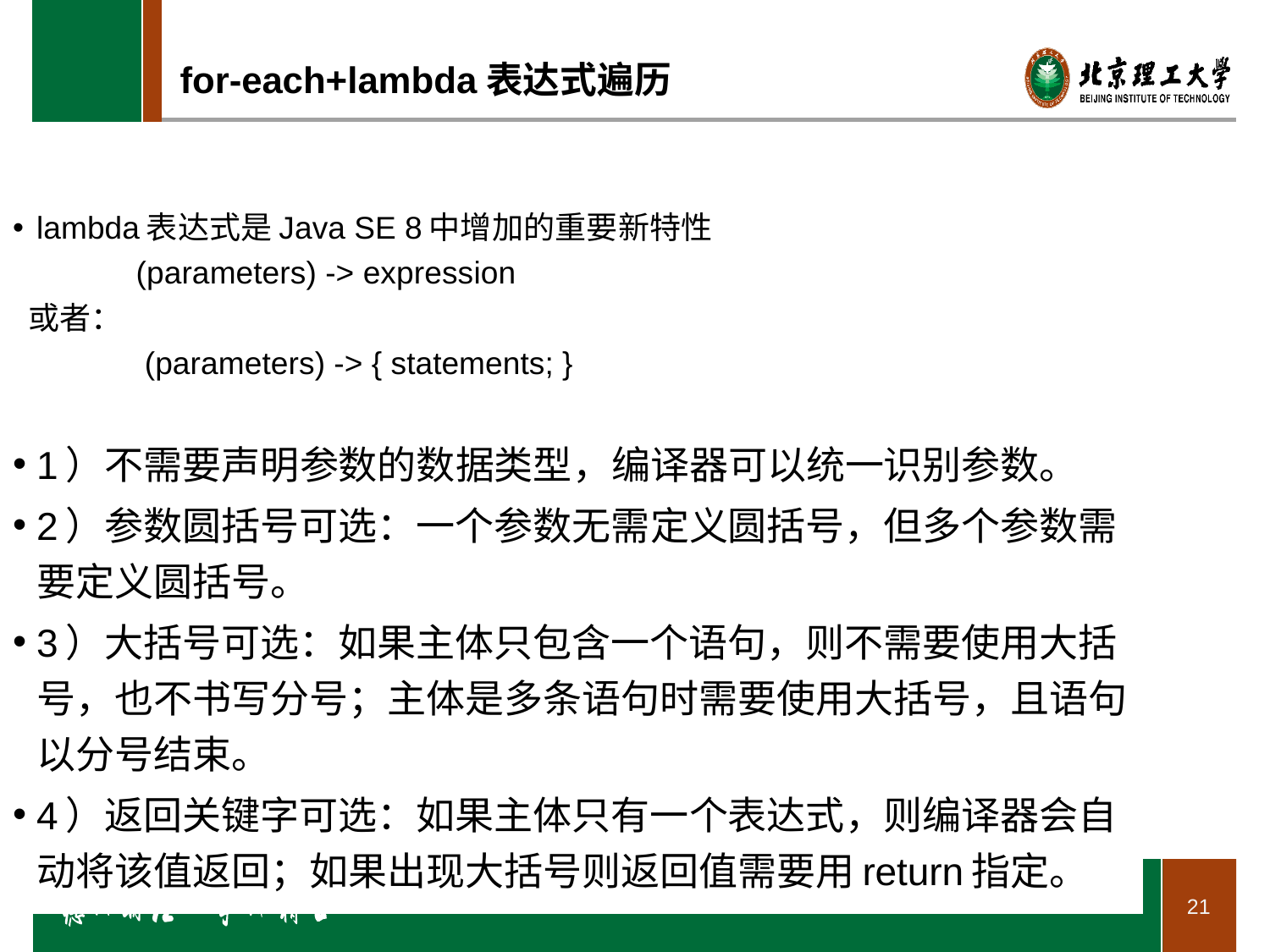

# for-each+lambda表达式遍历
lambda表达式是Java SE 8中增加的重要新特性
	(parameters) -> expression
或者：
	 (parameters) -> { statements; }

1）不需要声明参数的数据类型，编译器可以统一识别参数。
2）参数圆括号可选：一个参数无需定义圆括号，但多个参数需要定义圆括号。
3）大括号可选：如果主体只包含一个语句，则不需要使用大括号，也不书写分号；主体是多条语句时需要使用大括号，且语句以分号结束。
4）返回关键字可选：如果主体只有一个表达式，则编译器会自动将该值返回；如果出现大括号则返回值需要用return指定。